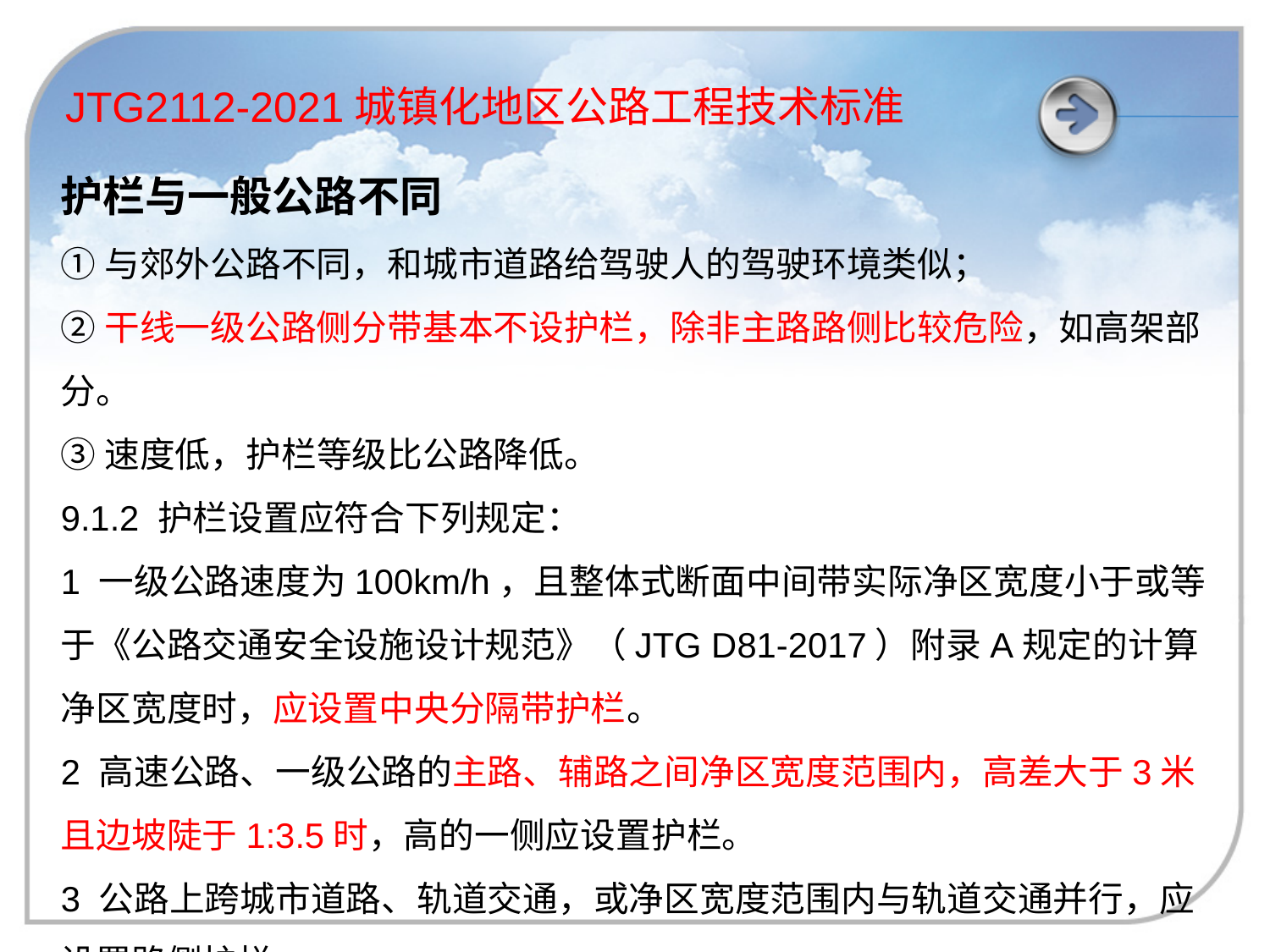

JTG2112-2021城镇化地区公路工程技术标准
护栏与一般公路不同
①与郊外公路不同，和城市道路给驾驶人的驾驶环境类似；
②干线一级公路侧分带基本不设护栏，除非主路路侧比较危险，如高架部分。
③速度低，护栏等级比公路降低。
9.1.2 护栏设置应符合下列规定：
1 一级公路速度为100km/h，且整体式断面中间带实际净区宽度小于或等于《公路交通安全设施设计规范》（JTG D81-2017）附录A规定的计算净区宽度时，应设置中央分隔带护栏。
2 高速公路、一级公路的主路、辅路之间净区宽度范围内，高差大于3米且边坡陡于1:3.5时，高的一侧应设置护栏。
3 公路上跨城市道路、轨道交通，或净区宽度范围内与轨道交通并行，应设置路侧护栏。